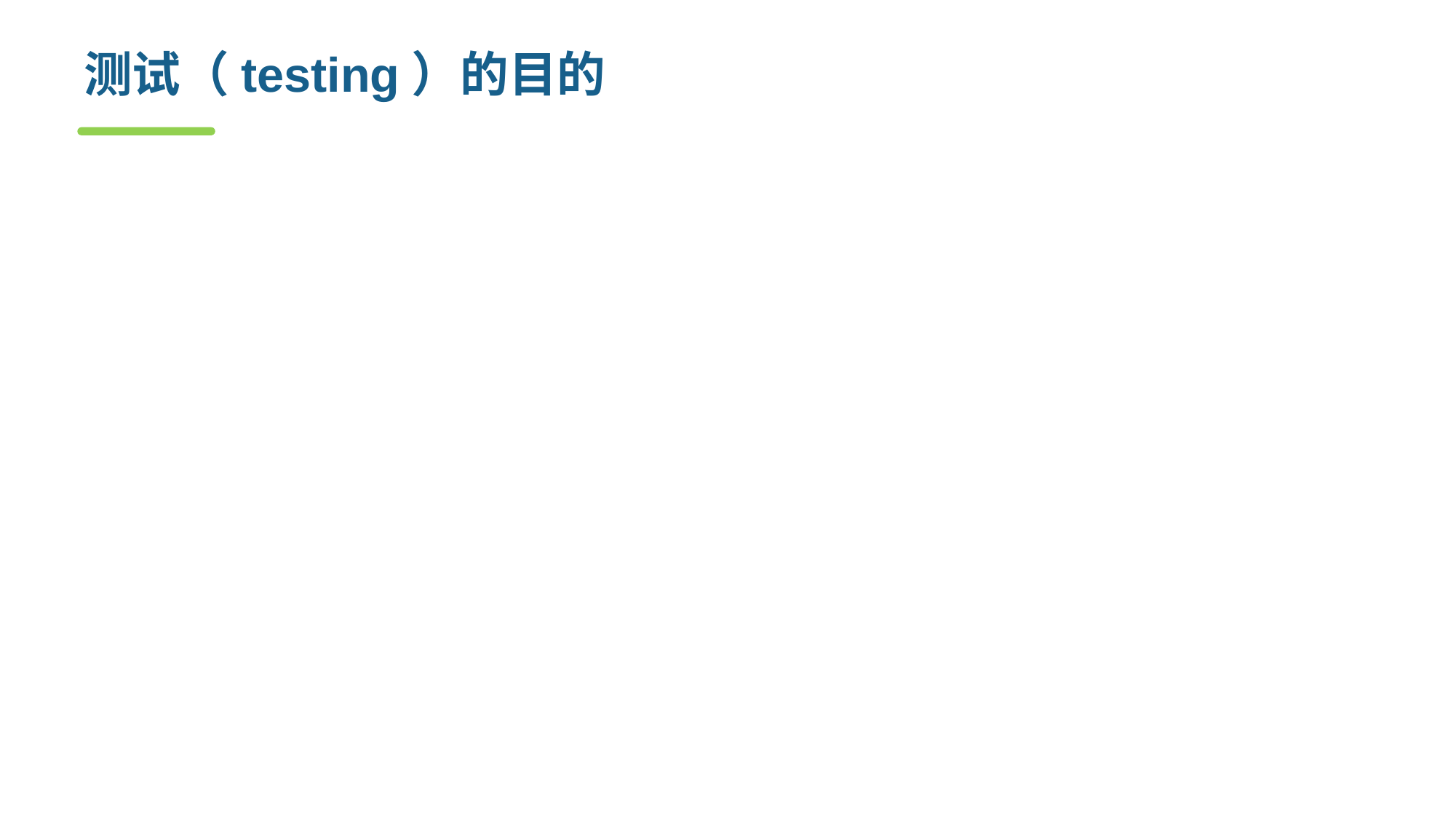

# 测试（testing）的目的
测试（testing）的目的
发现软件的错误，从而保证软件质量
成功的测试
发现了未曾发现的错误
与调试（debugging）的不同在哪？
定位和纠正错误
保证程序的可靠运行
6